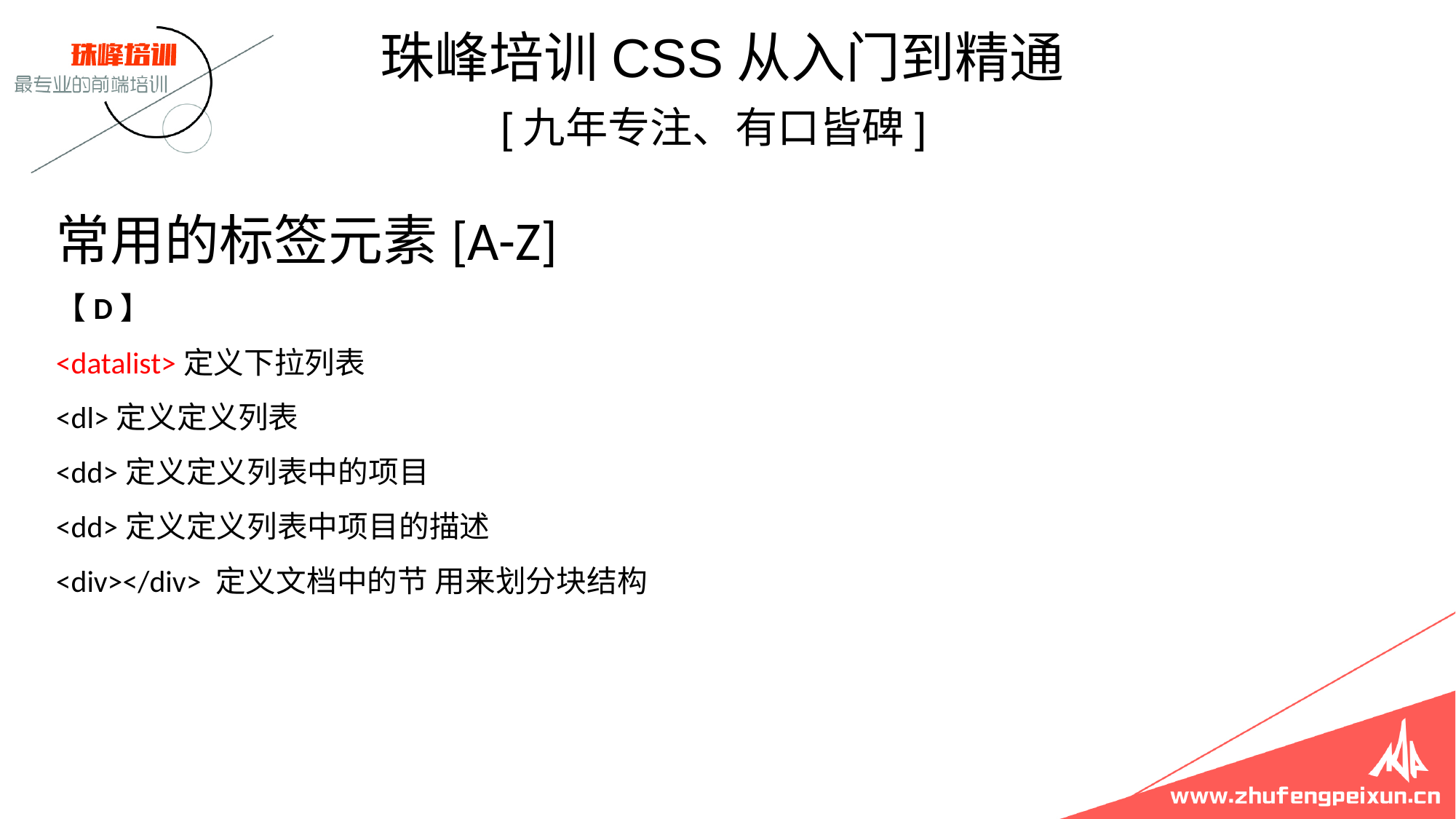

珠峰培训CSS从入门到精通
        [九年专注、有口皆碑]
# 常用的标签元素[A-Z] 【D】 <datalist>定义下拉列表 <dl>定义定义列表 <dd>定义定义列表中的项目 <dd>定义定义列表中项目的描述 <div></div> 定义文档中的节 用来划分块结构